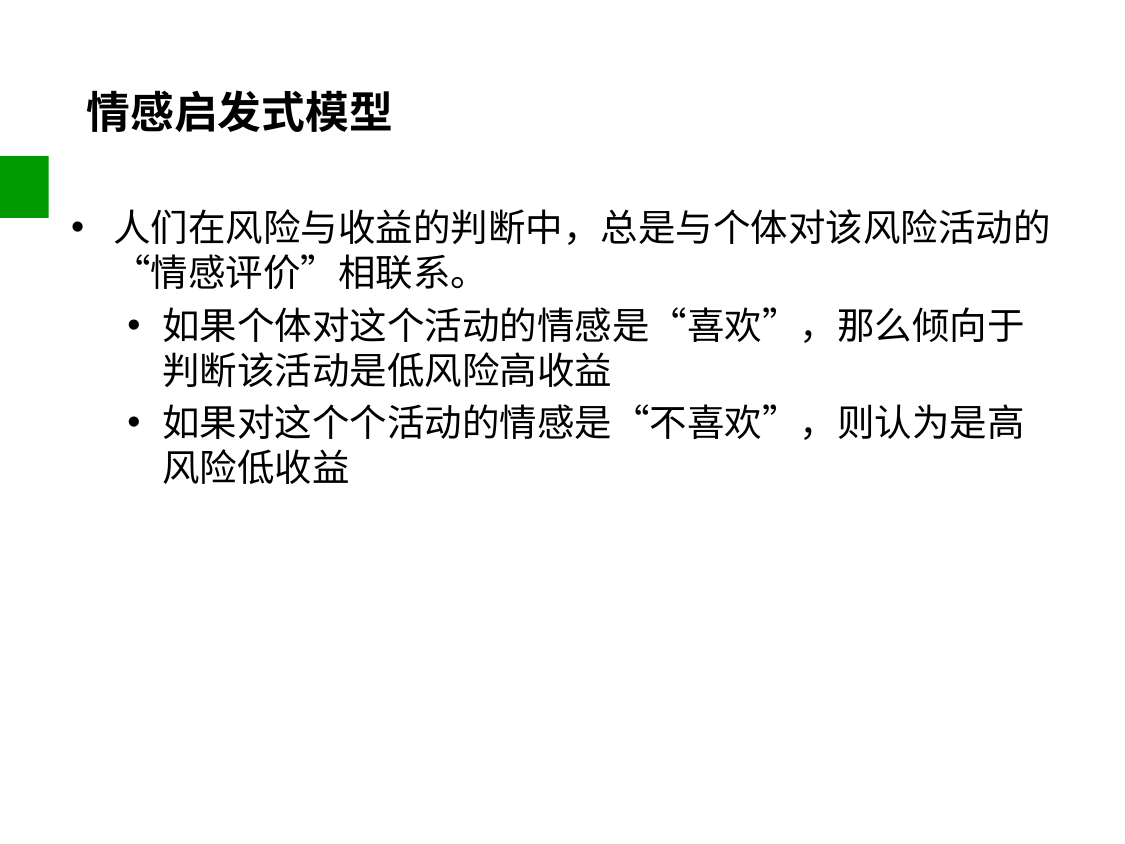

# 情感启发式模型

人们在风险与收益的判断中，总是与个体对该风险活动的“情感评价”相联系。
如果个体对这个活动的情感是“喜欢”，那么倾向于判断该活动是低风险高收益
如果对这个个活动的情感是“不喜欢”，则认为是高风险低收益
51